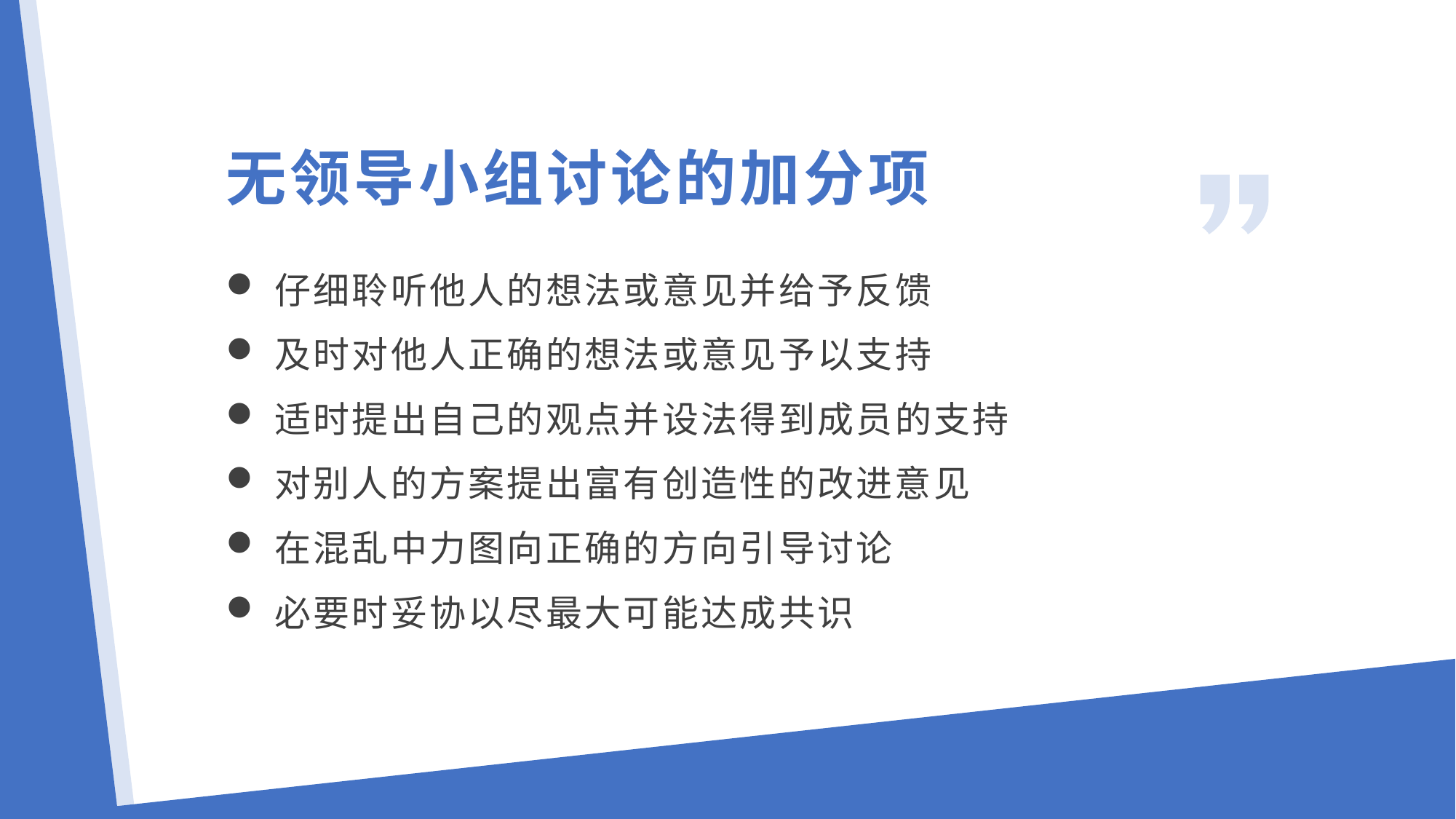

无领导小组讨论的加分项

仔细聆听他人的想法或意见并给予反馈
及时对他人正确的想法或意见予以支持
适时提出自己的观点并设法得到成员的支持
对别人的方案提出富有创造性的改进意见
在混乱中力图向正确的方向引导讨论
必要时妥协以尽最大可能达成共识